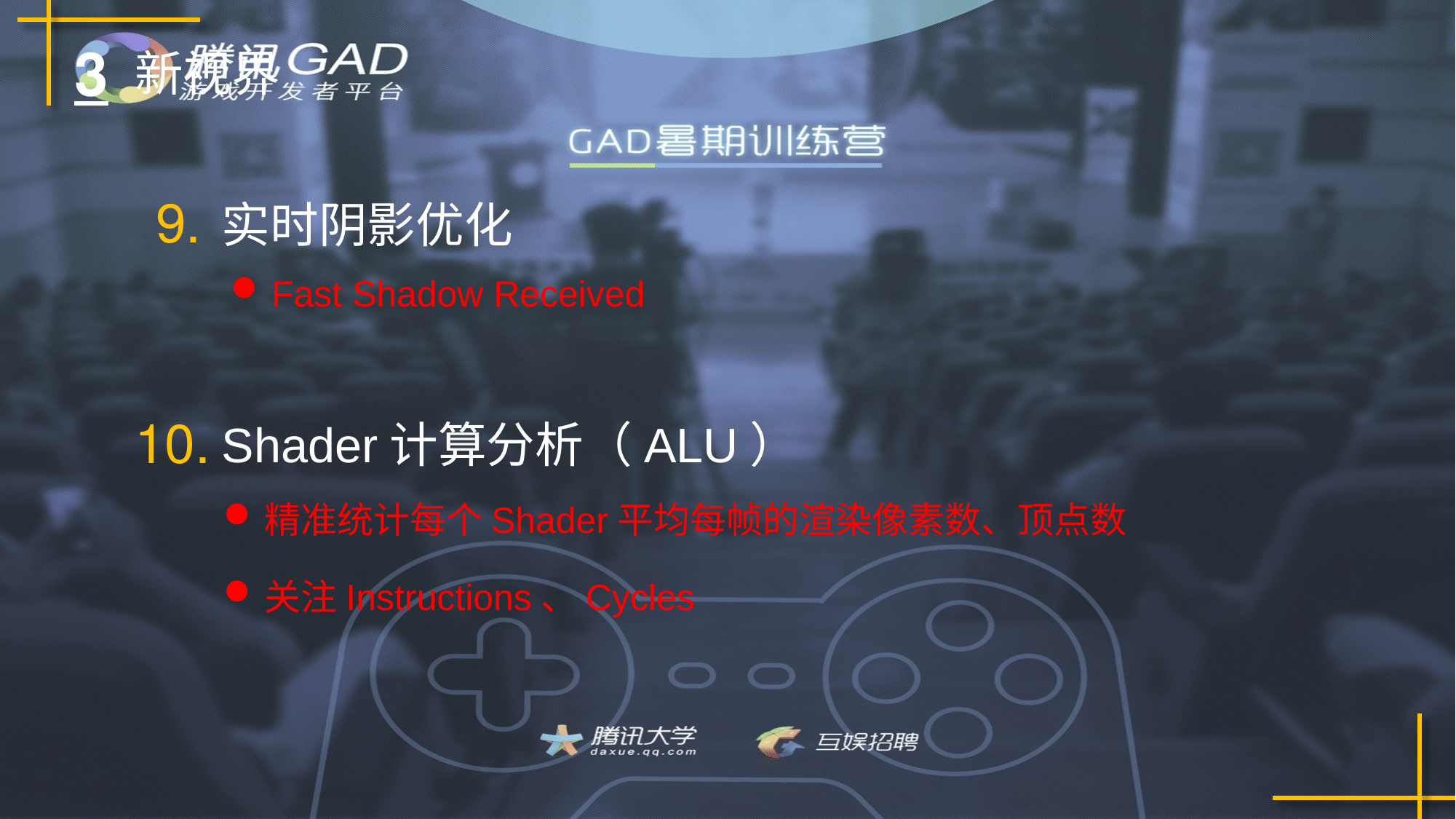

3
新视界
9.
实时阴影优化
Fast Shadow Received
10.
Shader计算分析（ALU）
精准统计每个Shader平均每帧的渲染像素数、顶点数
关注Instructions、Cycles